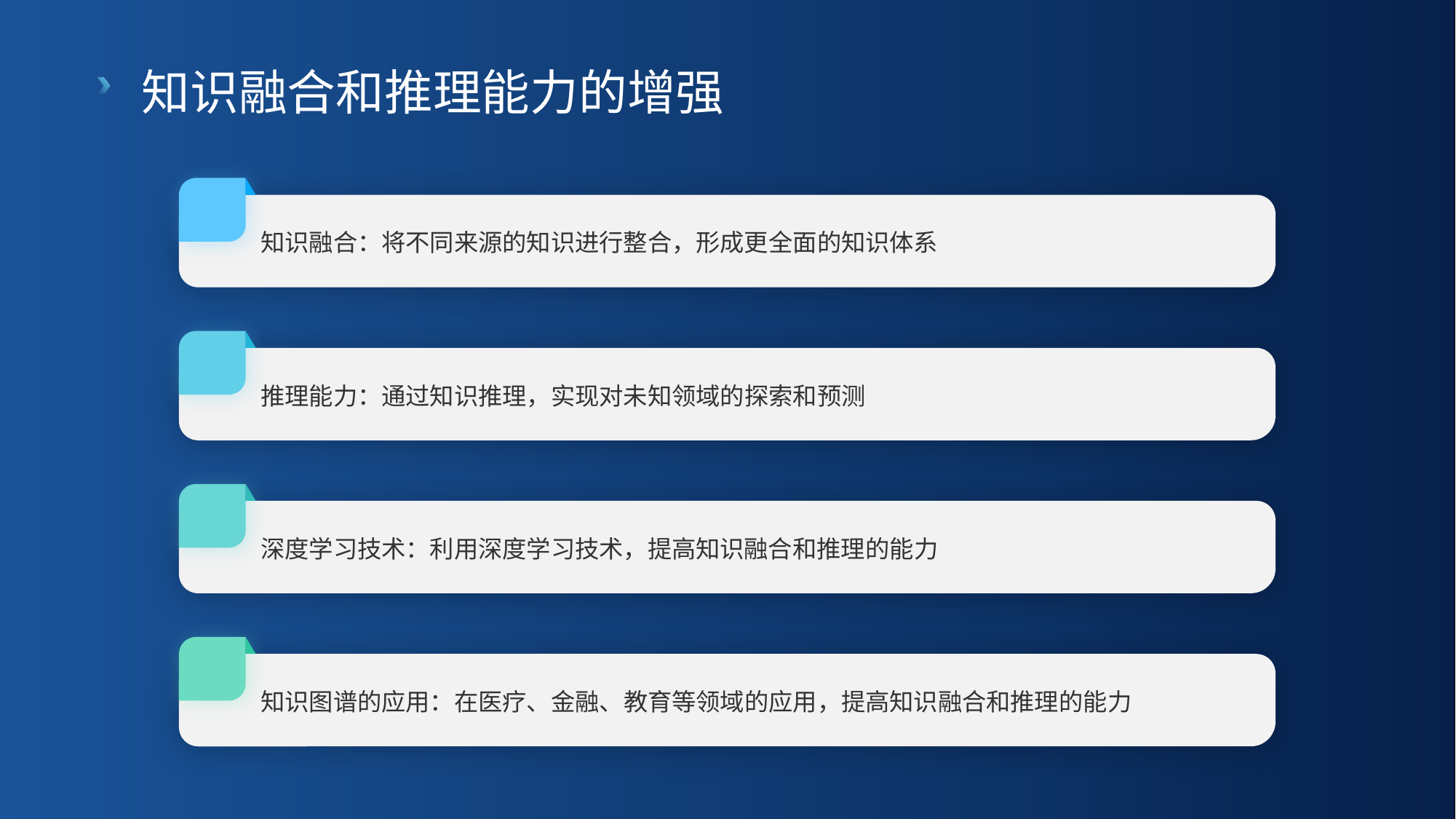

知识融合和推理能力的增强

知识融合：将不同来源的知识进行整合，形成更全面的知识体系

推理能力：通过知识推理，实现对未知领域的探索和预测

深度学习技术：利用深度学习技术，提高知识融合和推理的能力

知识图谱的应用：在医疗、金融、教育等领域的应用，提高知识融合和推理的能力